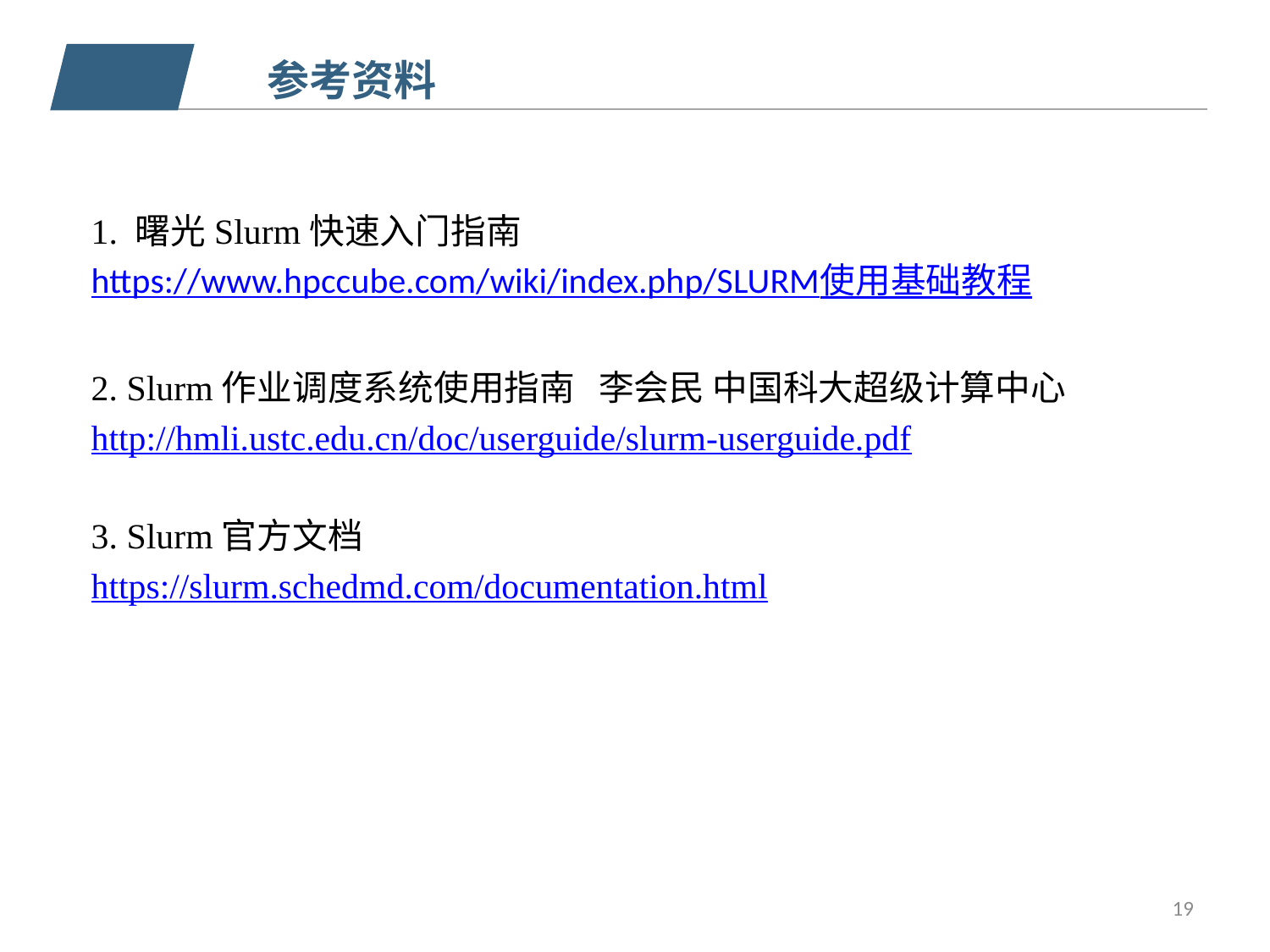

参考资料

1. 曙光Slurm快速入门指南
https://www.hpccube.com/wiki/index.php/SLURM使用基础教程

2. Slurm作业调度系统使用指南   李会民 中国科大超级计算中心
http://hmli.ustc.edu.cn/doc/userguide/slurm-userguide.pdf

3. Slurm官方文档
https://slurm.schedmd.com/documentation.html

19